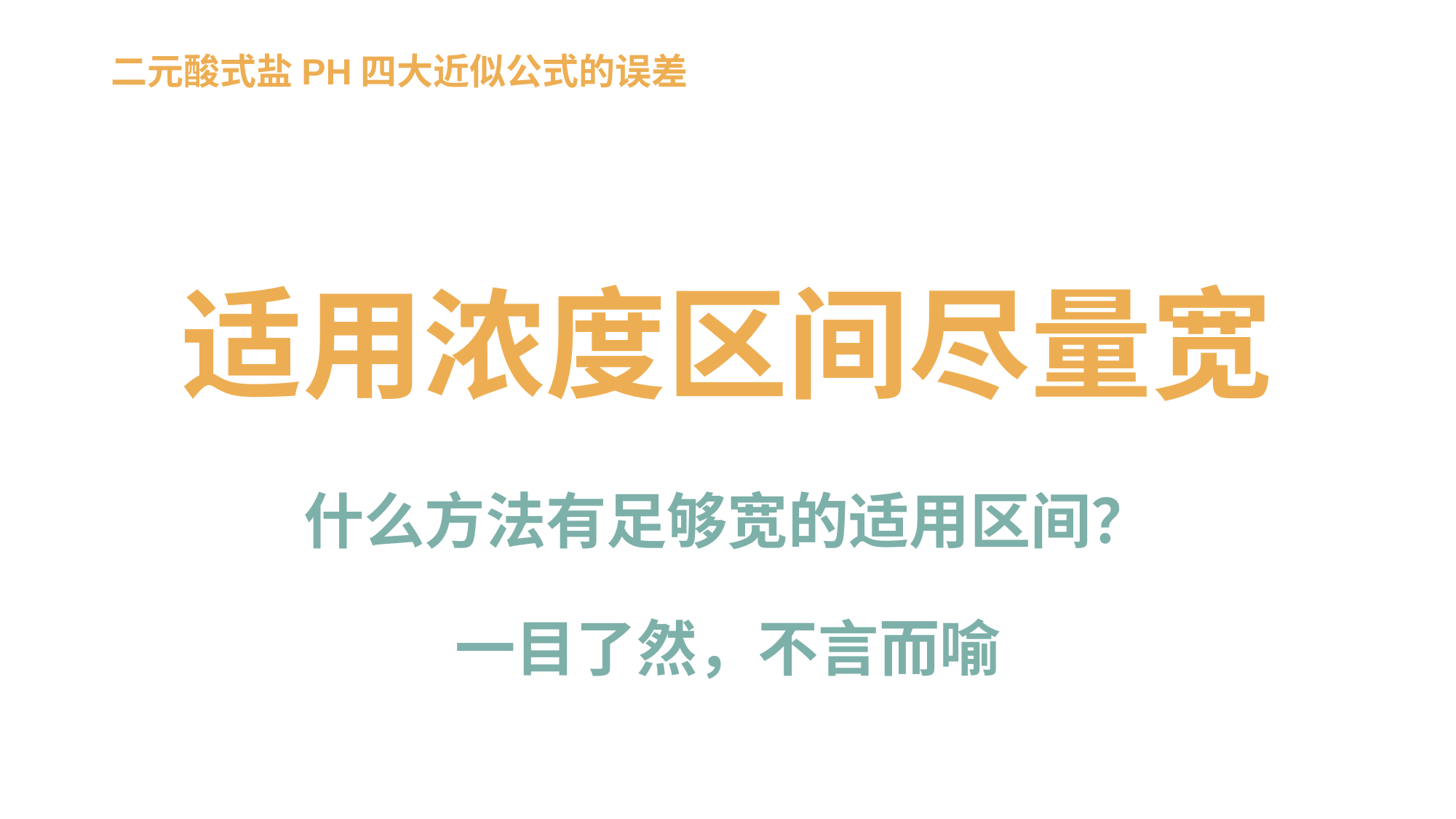

# 二元酸式盐PH四大近似公式的误差
适用浓度区间尽量宽
什么方法有足够宽的适用区间？
一目了然，不言而喻
34